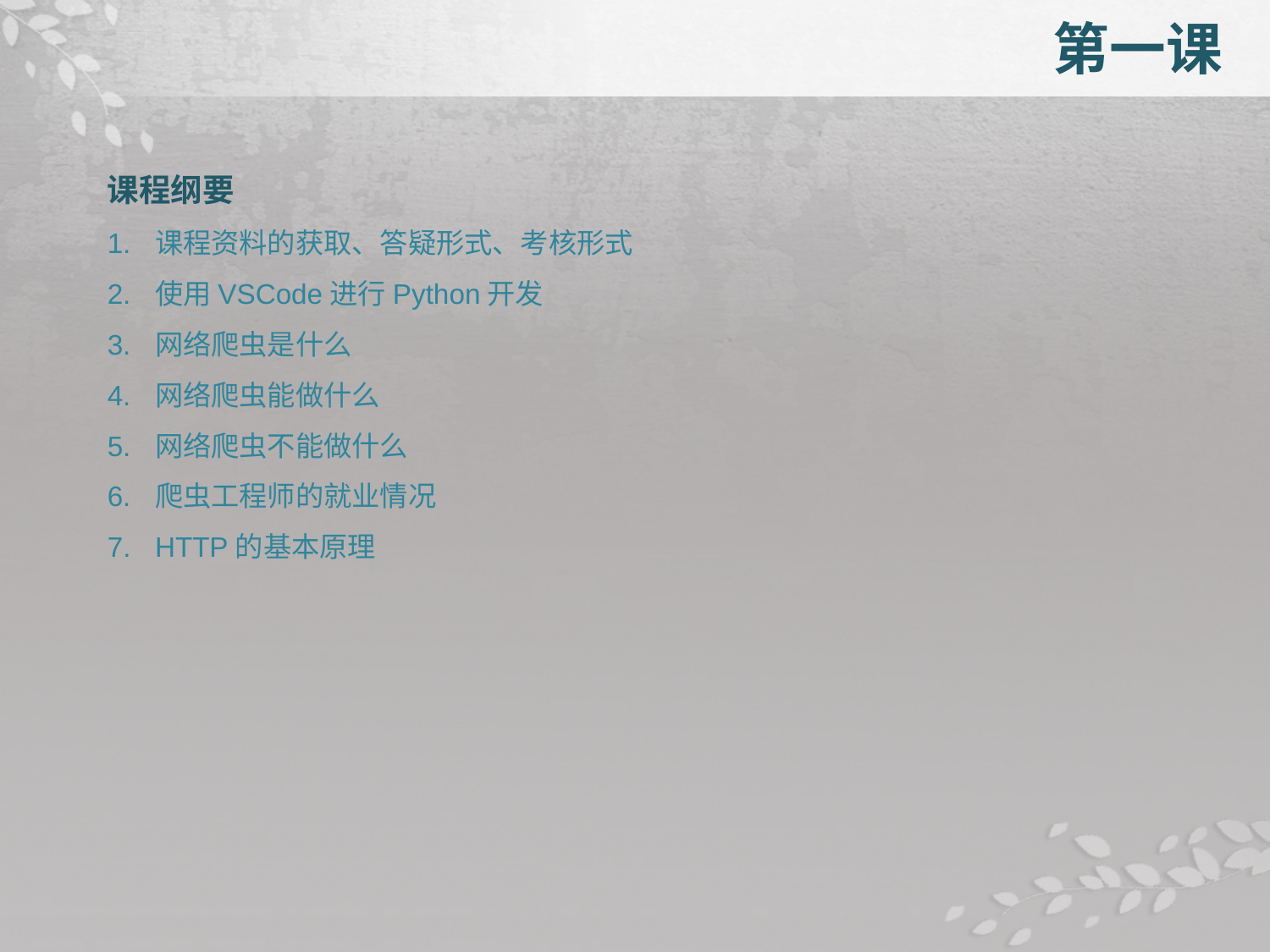

第一课
课程纲要
课程资料的获取、答疑形式、考核形式
使用VSCode进行Python开发
网络爬虫是什么
网络爬虫能做什么
网络爬虫不能做什么
爬虫工程师的就业情况
HTTP的基本原理